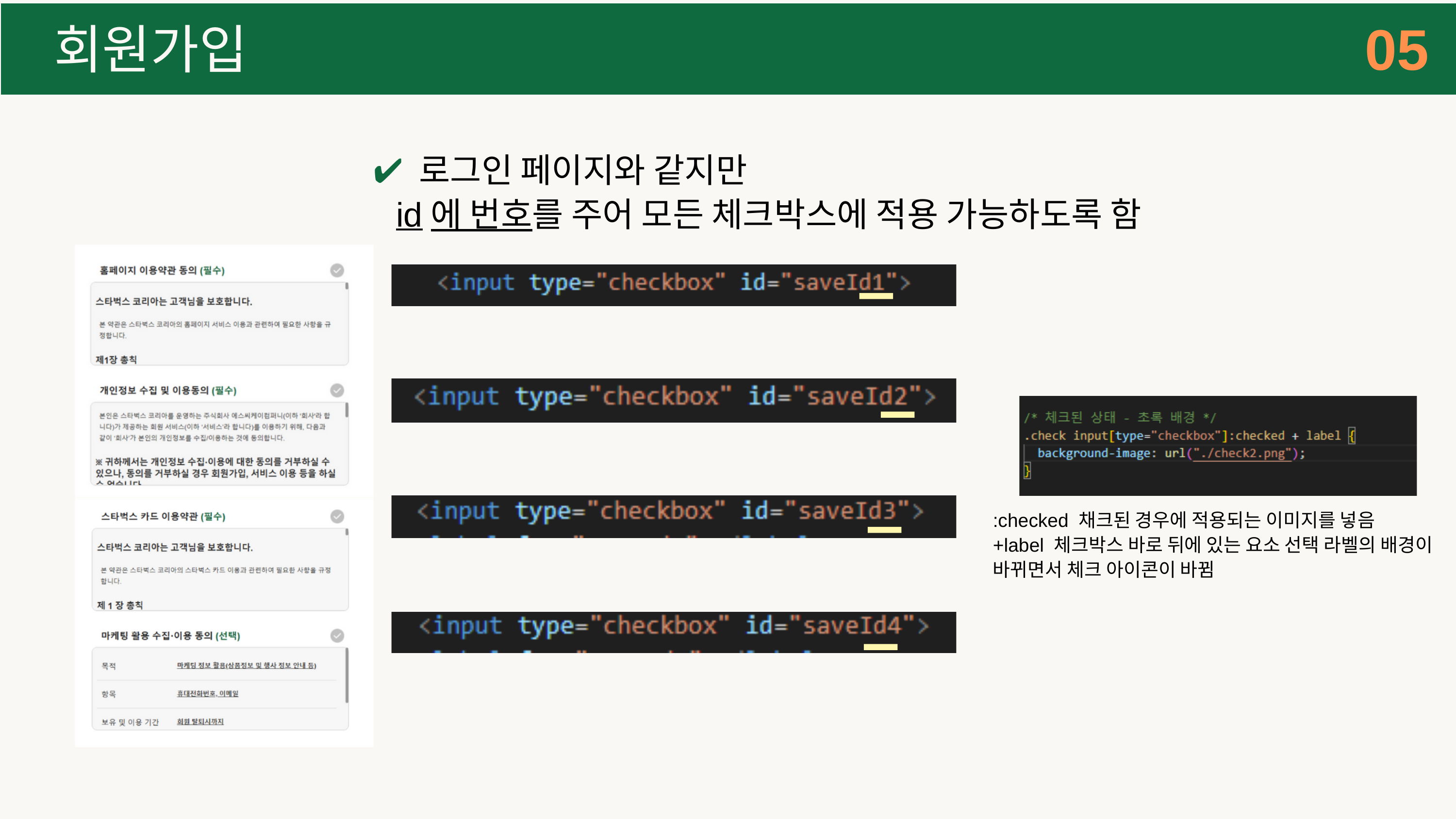

회원가입
05
  ✔ 로그인 페이지와 같지만
    id에 번호를 주어 모든 체크박스에 적용 가능하도록 함

:checked 채크된 경우에 적용되는 이미지를 넣음
+label 체크박스 바로 뒤에 있는 요소 선택 라벨의 배경이 바뀌면서 체크 아이콘이 바뀜